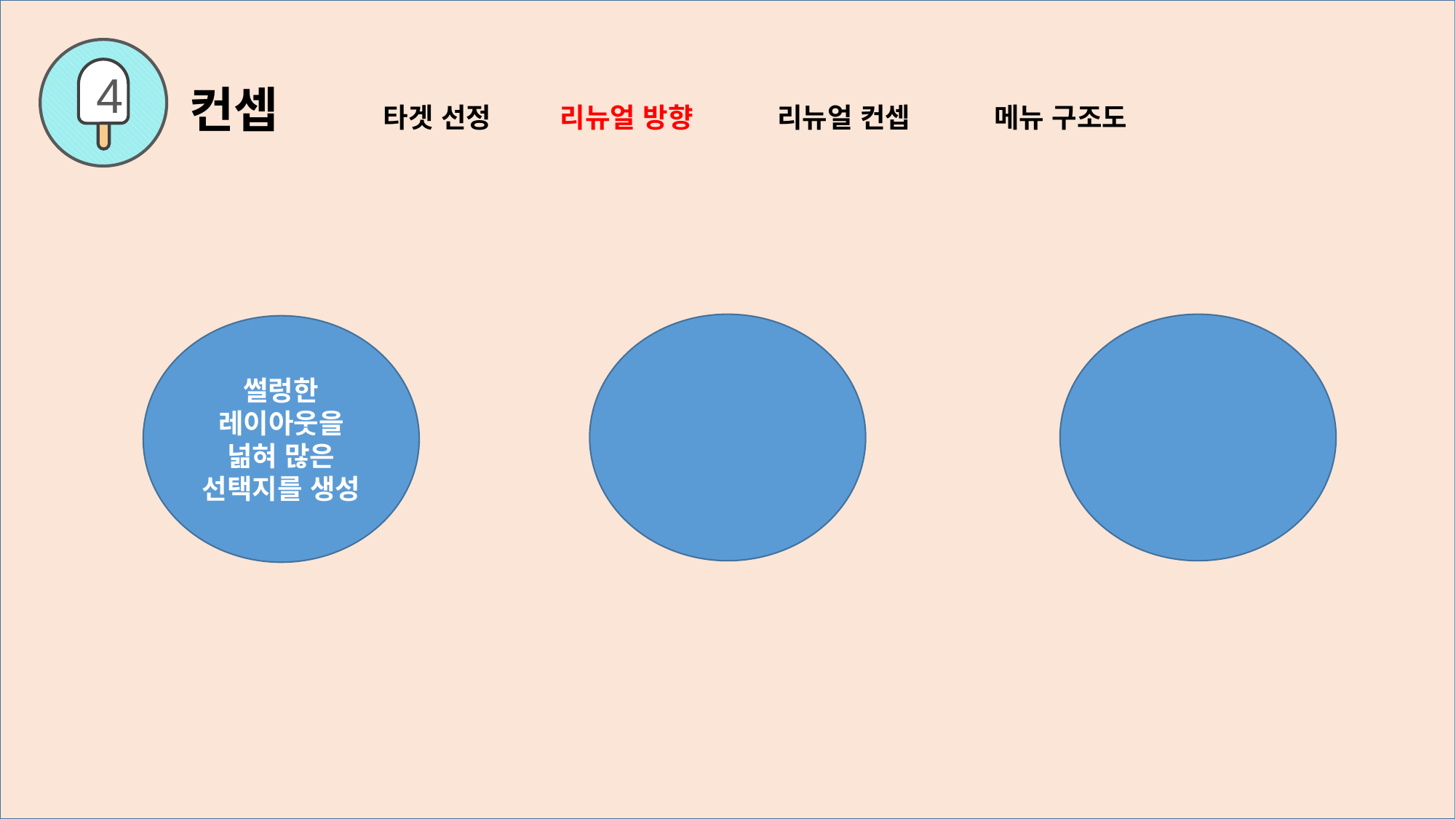

4

컨셉       타겟 선정         리뉴얼 방향           리뉴얼 컨셉           메뉴 구조도

썰렁한 레이아웃을 넒혀 많은 선택지를 생성